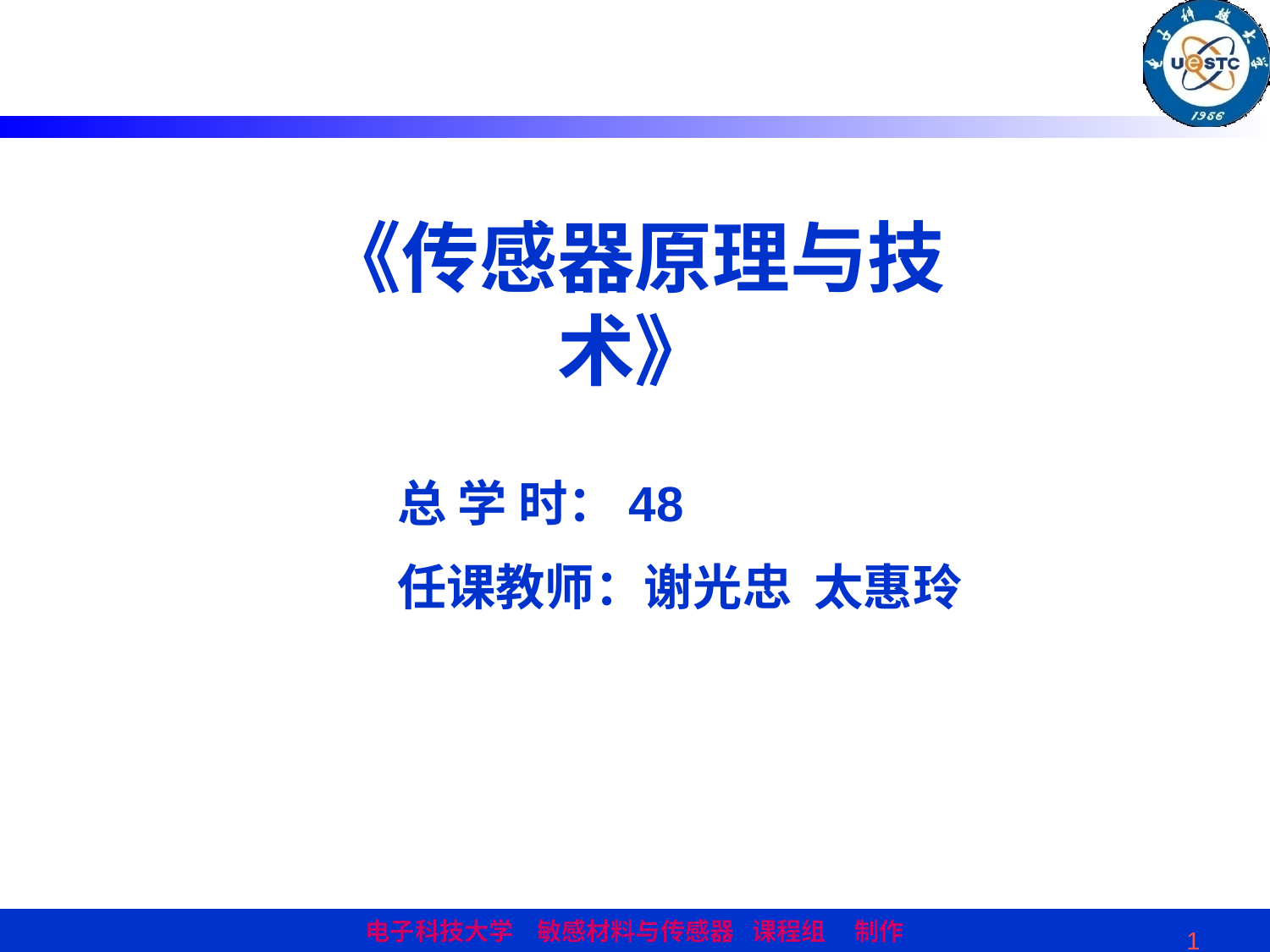

《传感器原理与技术》
总 学 时：48
任课教师：谢光忠  太惠玲
1